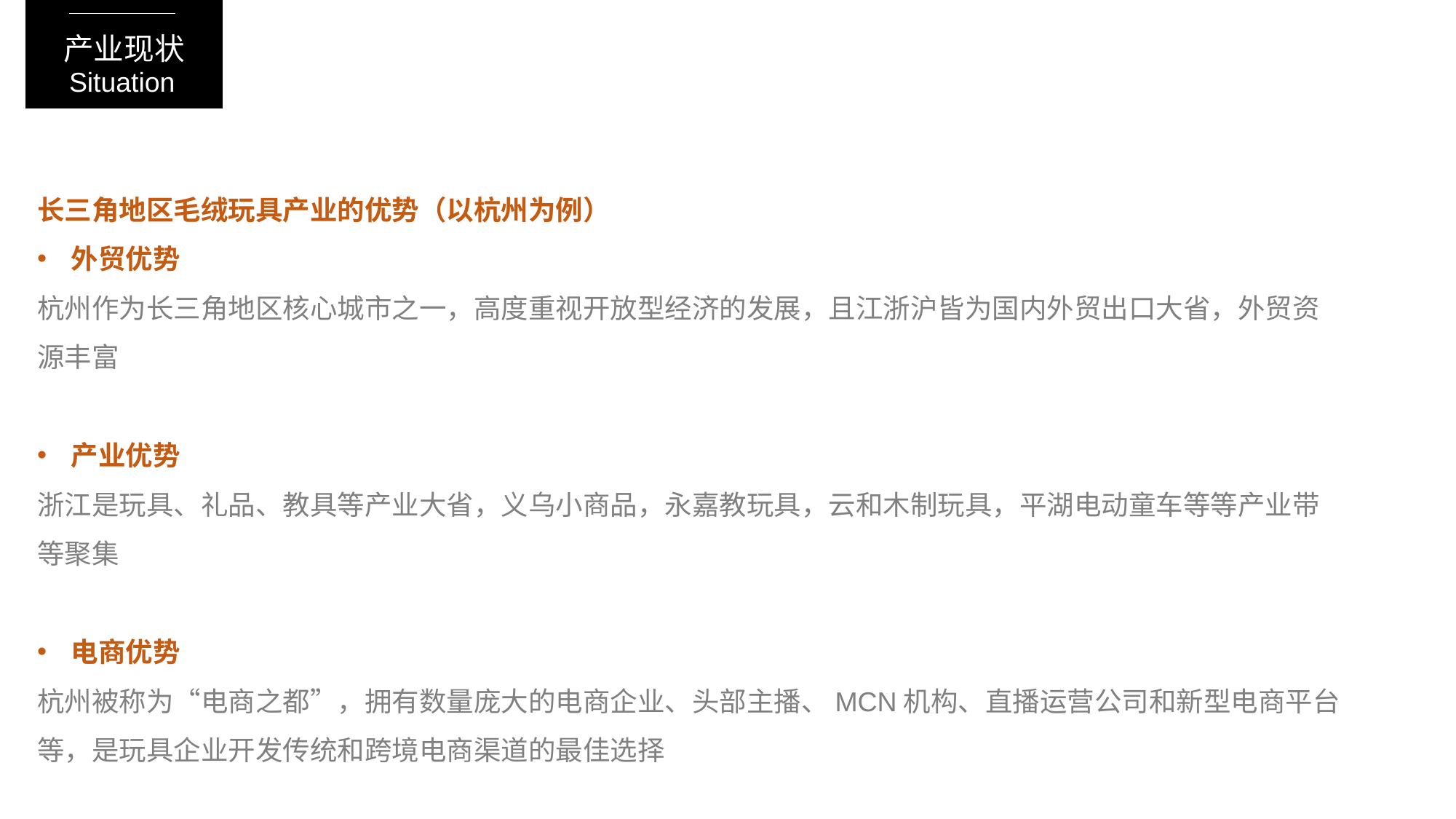

产业现状
Situation
长三角地区毛绒玩具产业的优势（以杭州为例）
外贸优势
杭州作为长三角地区核心城市之一，高度重视开放型经济的发展，且江浙沪皆为国内外贸出口大省，外贸资源丰富

产业优势
浙江是玩具、礼品、教具等产业大省，义乌小商品，永嘉教玩具，云和木制玩具，平湖电动童车等等产业带等聚集

电商优势
杭州被称为“电商之都”，拥有数量庞大的电商企业、头部主播、MCN机构、直播运营公司和新型电商平台等，是玩具企业开发传统和跨境电商渠道的最佳选择